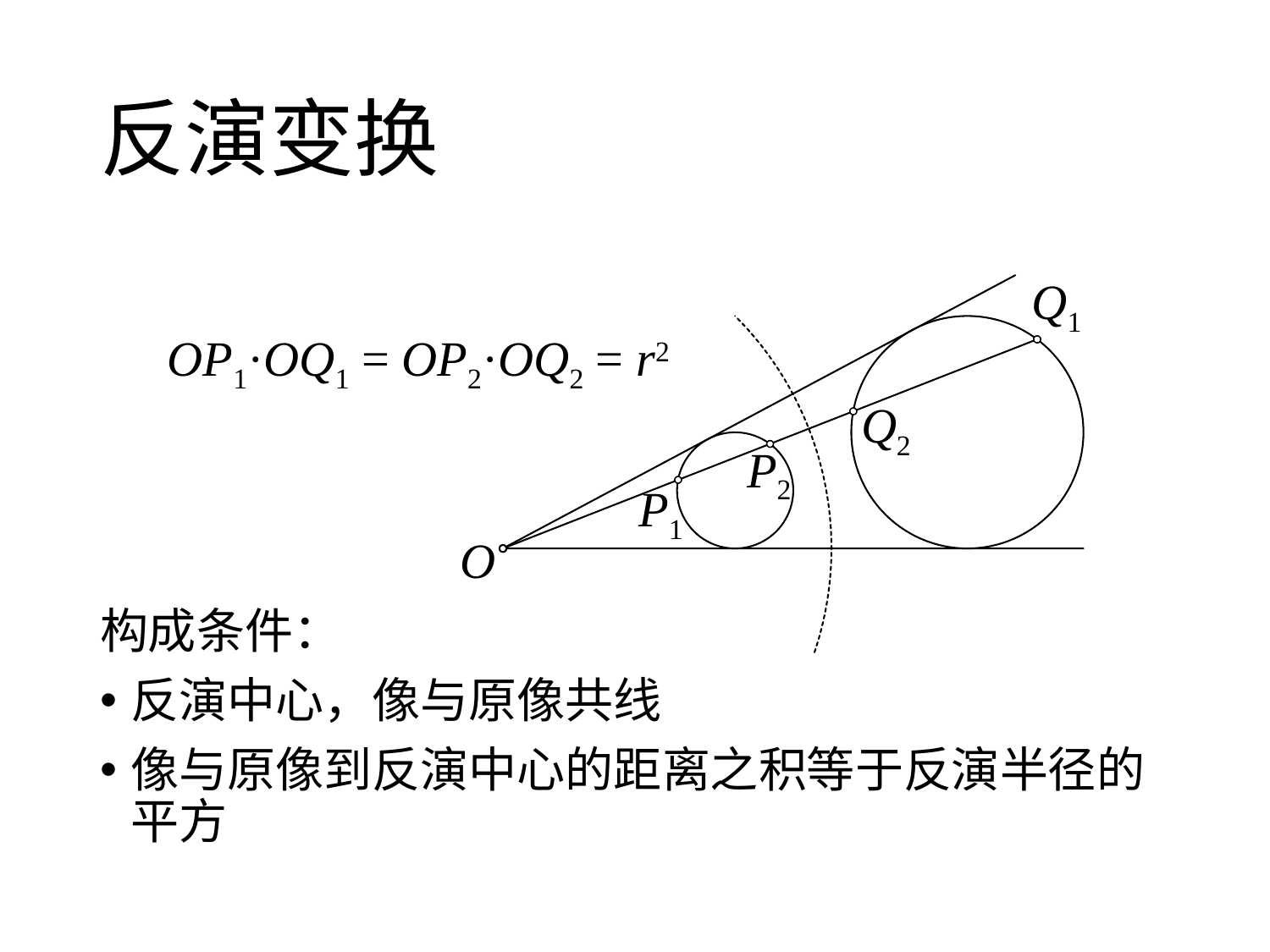

# 反演变换
Q1

OP1·OQ1 = OP2·OQ2 = r2
Q2
P2
P1
O
构成条件：
反演中心，像与原像共线
像与原像到反演中心的距离之积等于反演半径的平方